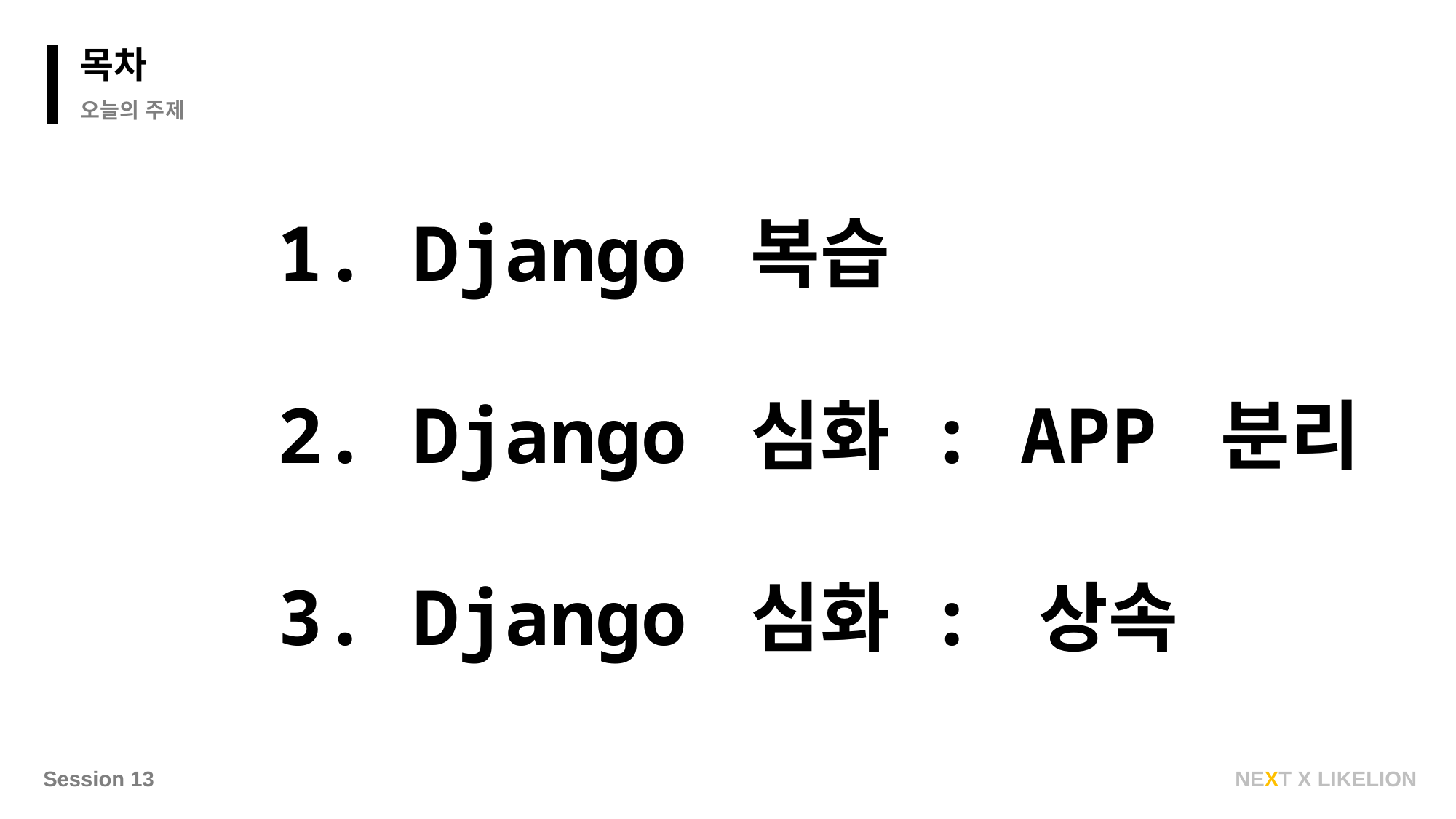

목차

오늘의 주제
1. Django 복습
2. Django 심화 : APP 분리
3. Django 심화 : 상속
Session 13
NEXT X LIKELION